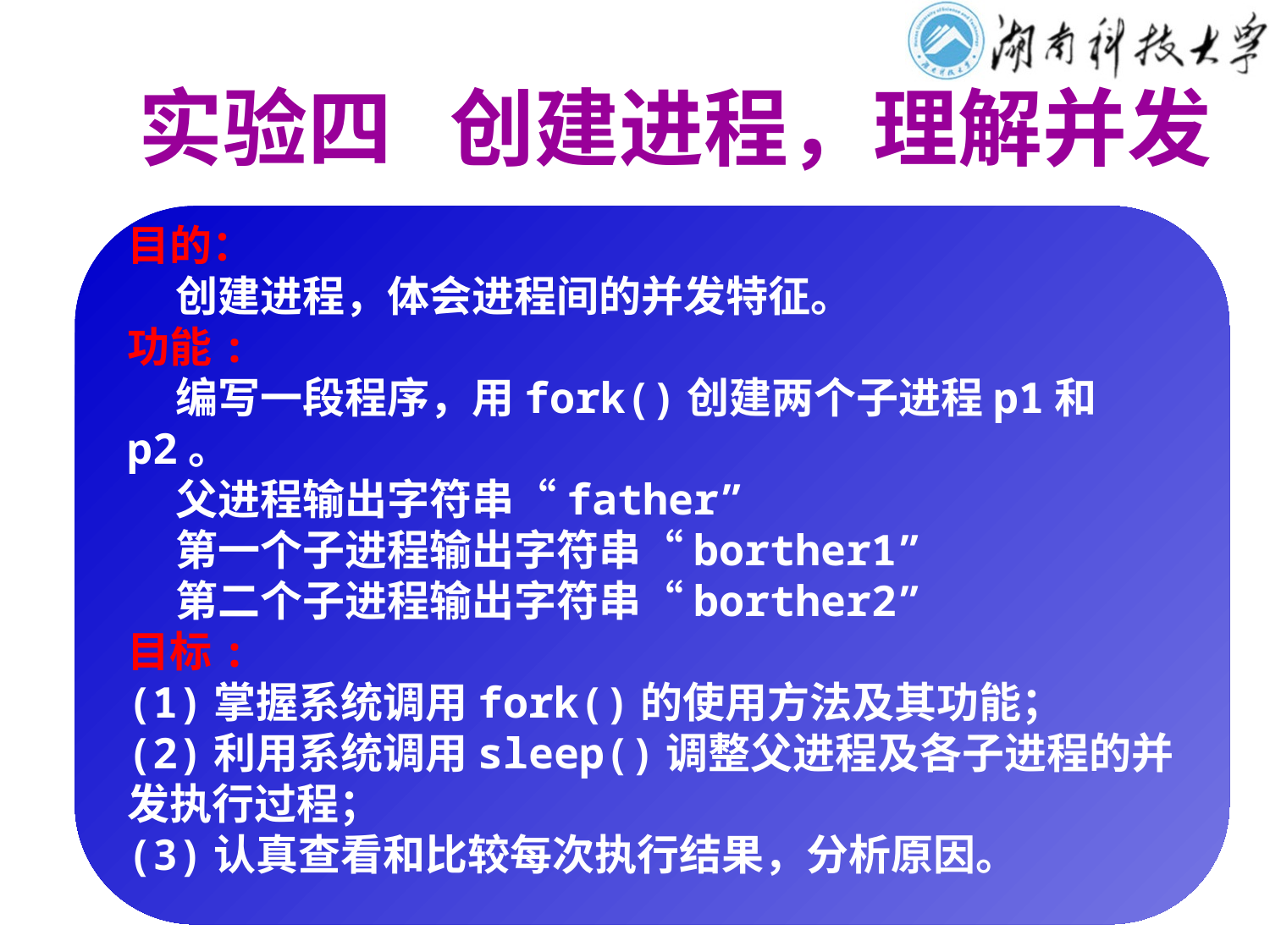

实验四   创建进程，理解并发

目的：
    创建进程，体会进程间的并发特征。
功能:
    编写一段程序，用fork()创建两个子进程p1和p2。
    父进程输出字符串“father”
    第一个子进程输出字符串“borther1”
    第二个子进程输出字符串“borther2”
目标:
(1)掌握系统调用fork()的使用方法及其功能；
(2)利用系统调用sleep()调整父进程及各子进程的并发执行过程；
(3)认真查看和比较每次执行结果，分析原因。